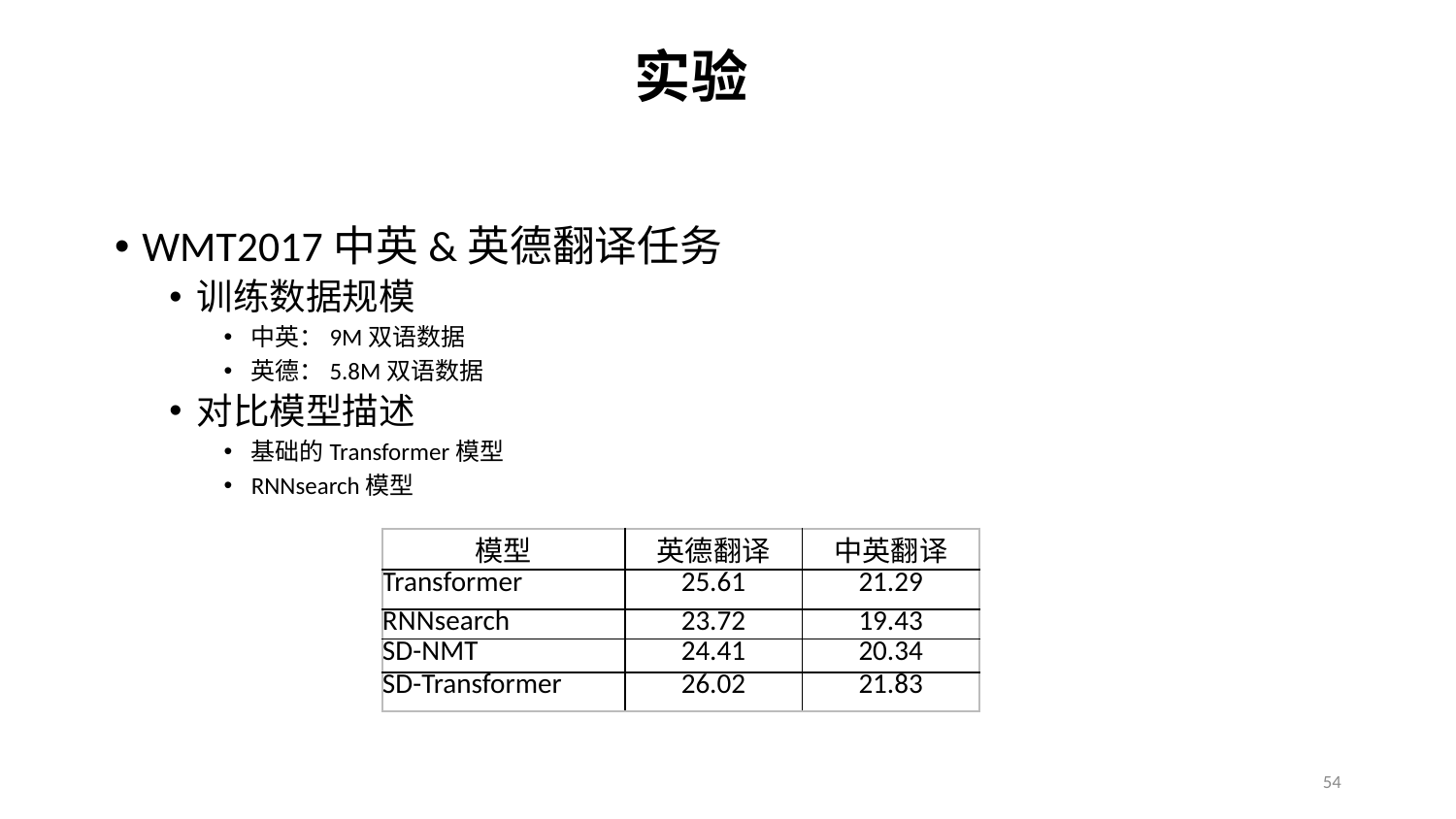

实验
WMT2017中英&英德翻译任务
训练数据规模
中英：9M双语数据
英德：5.8M双语数据
对比模型描述
基础的Transformer模型
RNNsearch模型

| 模型 | 英德翻译 | 中英翻译 |
| --- | --- | --- |
| Transformer | 25.61 | 21.29 |
| RNNsearch | 23.72 | 19.43 |
| SD-NMT | 24.41 | 20.34 |
| SD-Transformer | 26.02 | 21.83 |

54